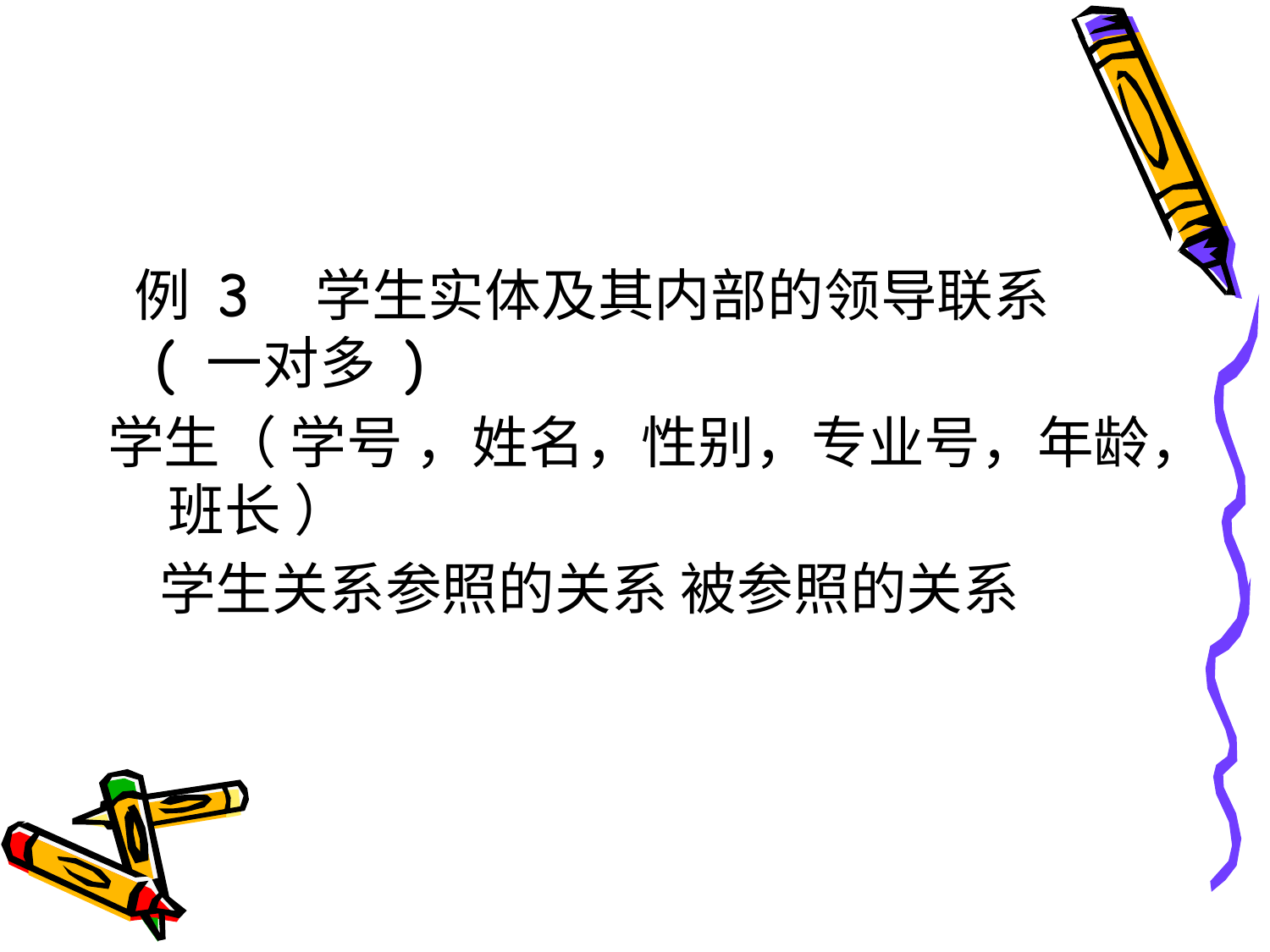

#
 例 3   学生实体及其内部的领导联系 ( 一对多 )
学生（ 学号 ，姓名，性别，专业号，年龄， 班长 ）
   学生关系参照的关系 被参照的关系